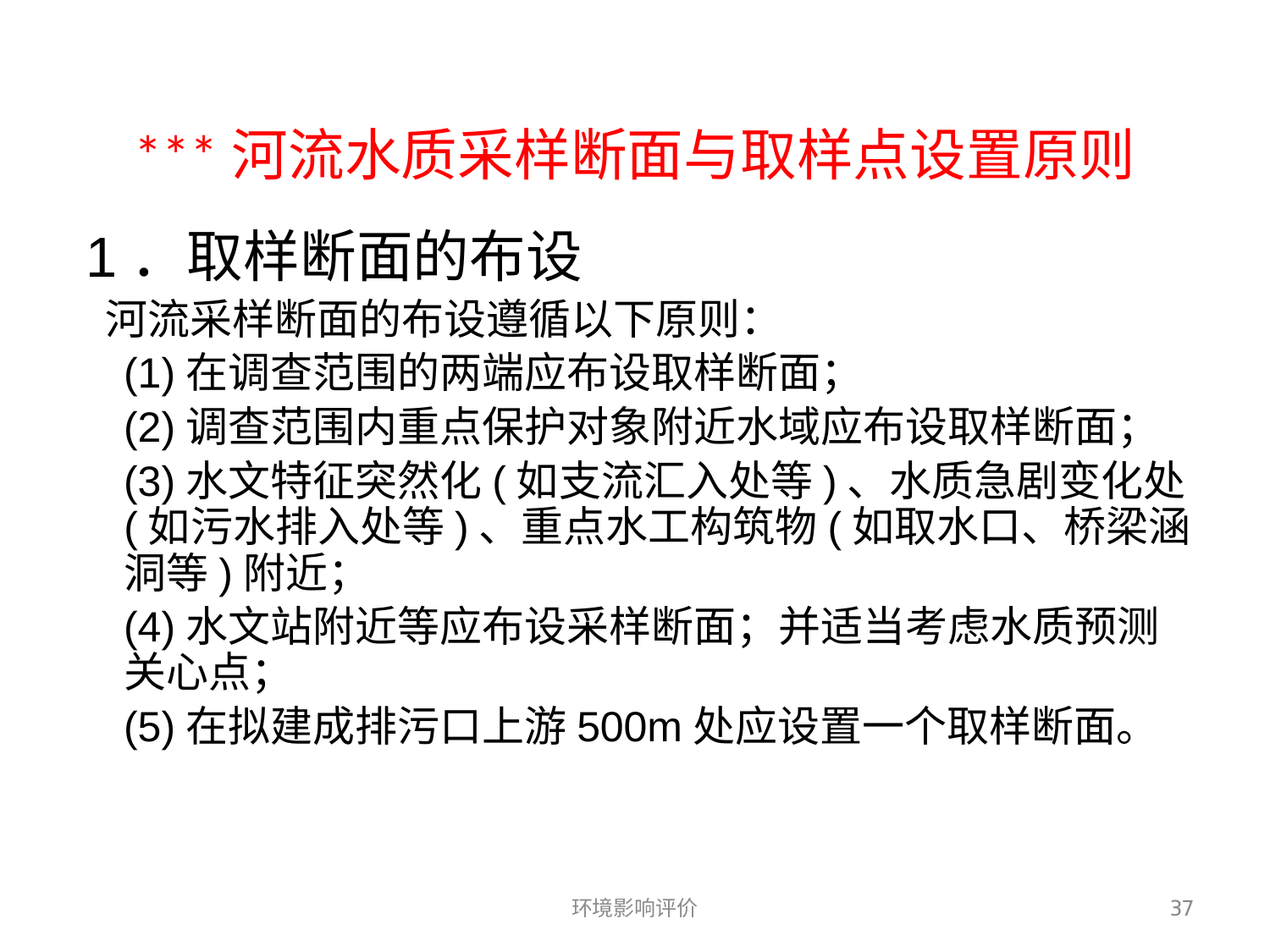

# ***河流水质采样断面与取样点设置原则
 1．取样断面的布设
  河流采样断面的布设遵循以下原则：
    (1)在调查范围的两端应布设取样断面；
    (2)调查范围内重点保护对象附近水域应布设取样断面；
    (3)水文特征突然化(如支流汇入处等)、水质急剧变化处(如污水排入处等)、重点水工构筑物(如取水口、桥梁涵洞等)附近；
    (4)水文站附近等应布设采样断面；并适当考虑水质预测关心点；
    (5)在拟建成排污口上游500m处应设置一个取样断面。
环境影响评价
37